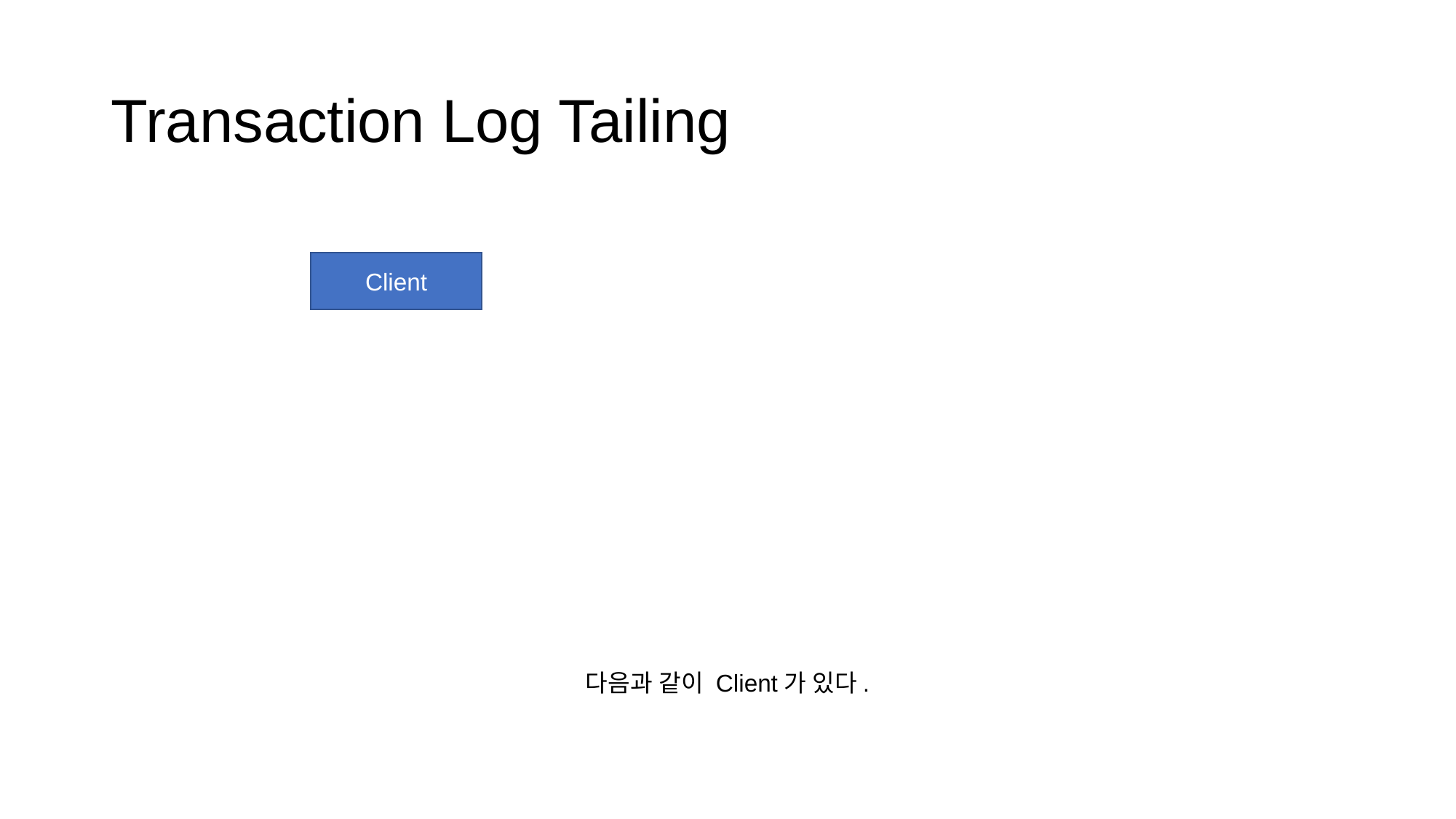

# Transaction Log Tailing
Client
다음과 같이 Client가 있다.